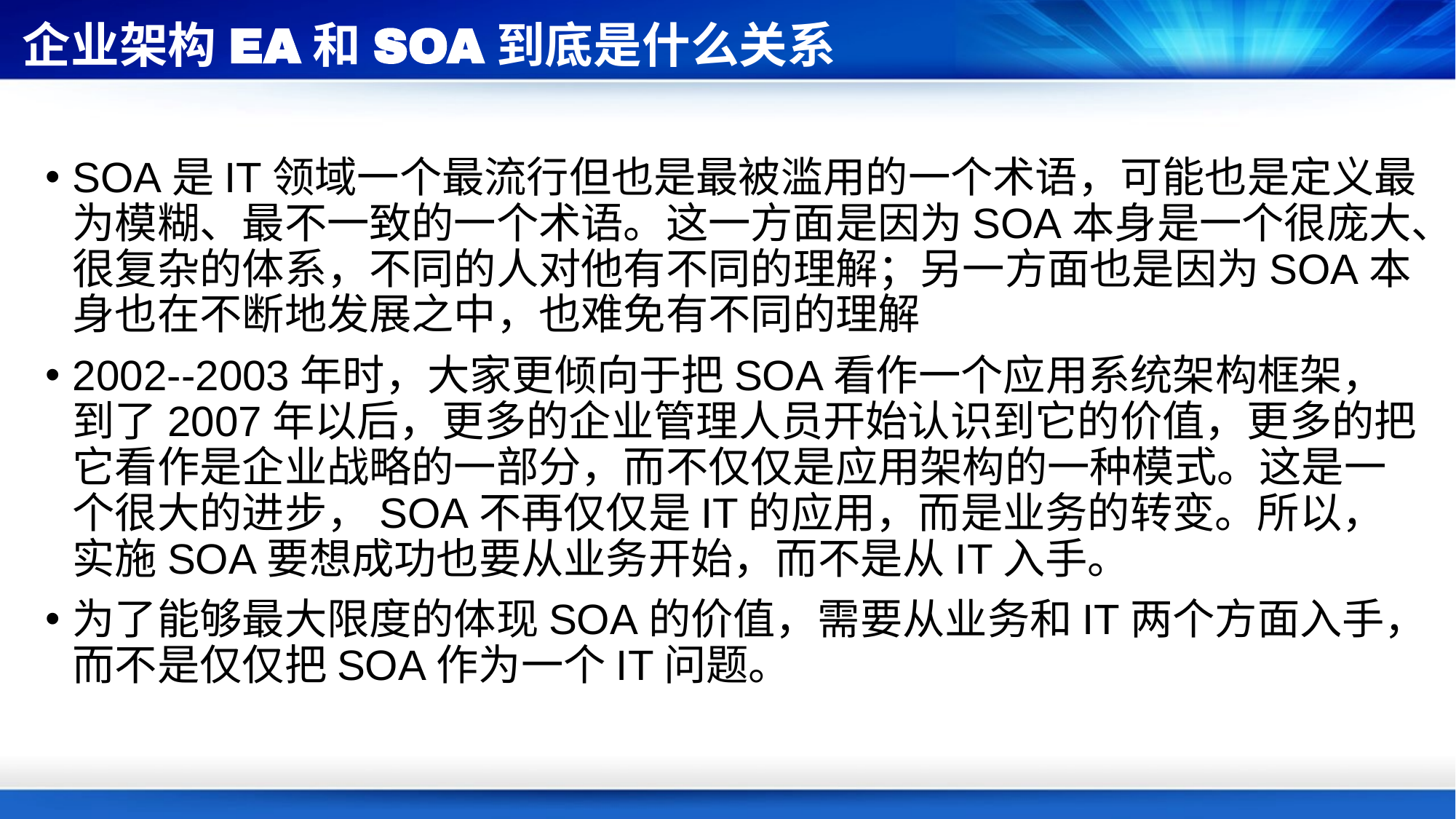

企业架构EA和SOA到底是什么关系
SOA是IT领域一个最流行但也是最被滥用的一个术语，可能也是定义最为模糊、最不一致的一个术语。这一方面是因为SOA本身是一个很庞大、很复杂的体系，不同的人对他有不同的理解；另一方面也是因为SOA本身也在不断地发展之中，也难免有不同的理解
2002--2003年时，大家更倾向于把SOA看作一个应用系统架构框架，到了2007年以后，更多的企业管理人员开始认识到它的价值，更多的把它看作是企业战略的一部分，而不仅仅是应用架构的一种模式。这是一个很大的进步，SOA不再仅仅是IT的应用，而是业务的转变。所以，实施SOA要想成功也要从业务开始，而不是从IT入手。
为了能够最大限度的体现SOA的价值，需要从业务和IT两个方面入手，而不是仅仅把SOA作为一个IT问题。